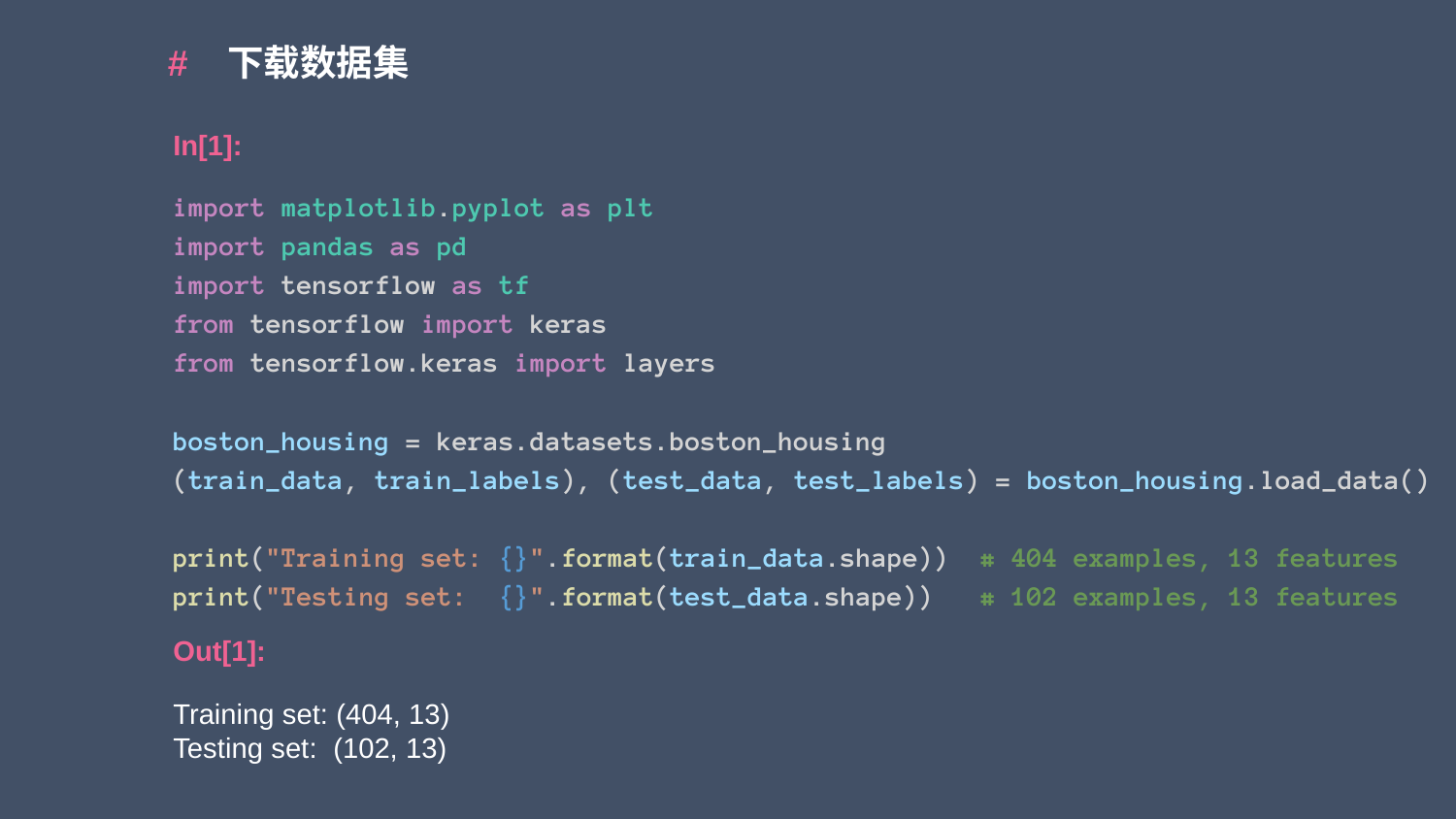

#   下载数据集
In[1]:
import matplotlib.pyplot as plt
import pandas as pd
import tensorflow as tf
from tensorflow import keras
from tensorflow.keras import layers
boston_housing = keras.datasets.boston_housing
(train_data, train_labels), (test_data, test_labels) = boston_housing.load_data()
print("Training set: {}".format(train_data.shape))  # 404 examples, 13 features
print("Testing set:  {}".format(test_data.shape))   # 102 examples, 13 features

Out[1]:
Training set: (404, 13)
Testing set:  (102, 13)